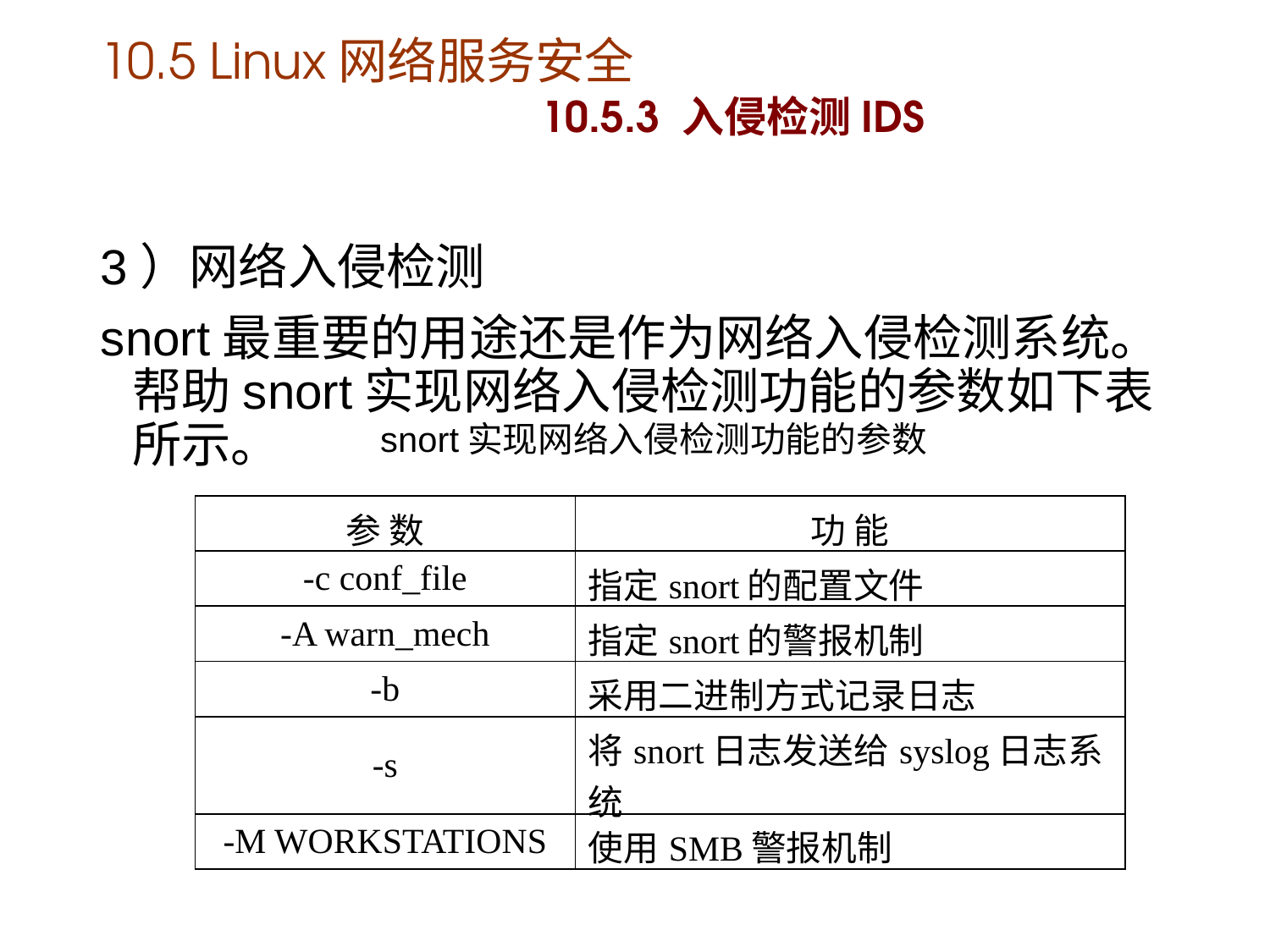

# 10.5 Linux网络服务安全 10.5.3 入侵检测IDS
3）网络入侵检测
snort最重要的用途还是作为网络入侵检测系统。帮助snort实现网络入侵检测功能的参数如下表所示。
snort实现网络入侵检测功能的参数
| 参 数 | 功 能 |
| --- | --- |
| -c conf\_file | 指定snort的配置文件 |
| -A warn\_mech | 指定snort的警报机制 |
| -b | 采用二进制方式记录日志 |
| -s | 将snort日志发送给syslog日志系统 |
| -M WORKSTATIONS | 使用SMB警报机制 |